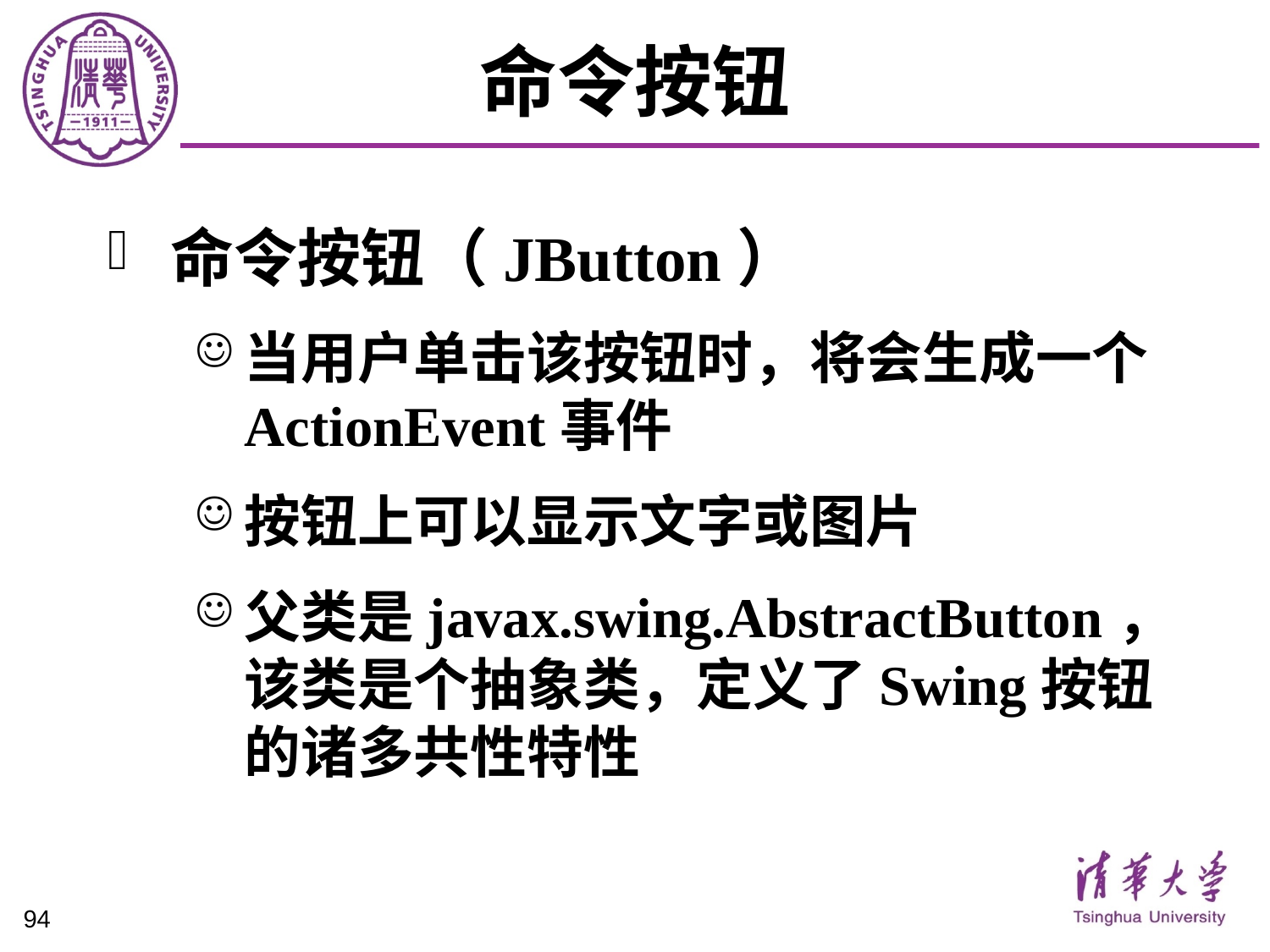

# 命令按钮
命令按钮（JButton）
当用户单击该按钮时，将会生成一个ActionEvent事件
按钮上可以显示文字或图片
父类是javax.swing.AbstractButton，该类是个抽象类，定义了Swing按钮的诸多共性特性
94